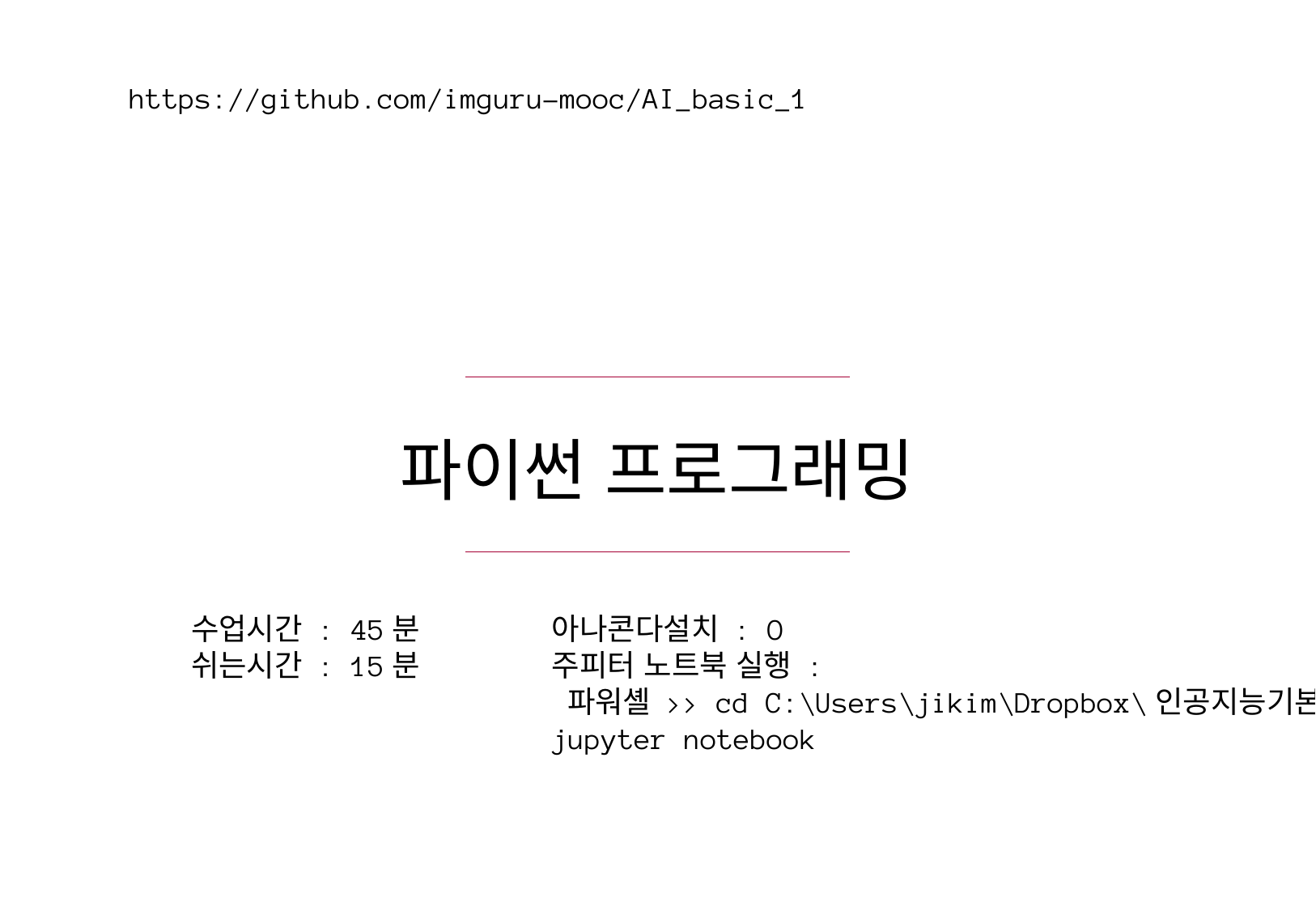

https://github.com/imguru-mooc/AI_basic_1
파이썬 프로그래밍
수업시간 : 45분
쉬는시간 : 15분
아나콘다설치 : O
주피터 노트북 실행 :
 파워셸 >> cd C:\Users\jikim\Dropbox\인공지능기본
jupyter notebook